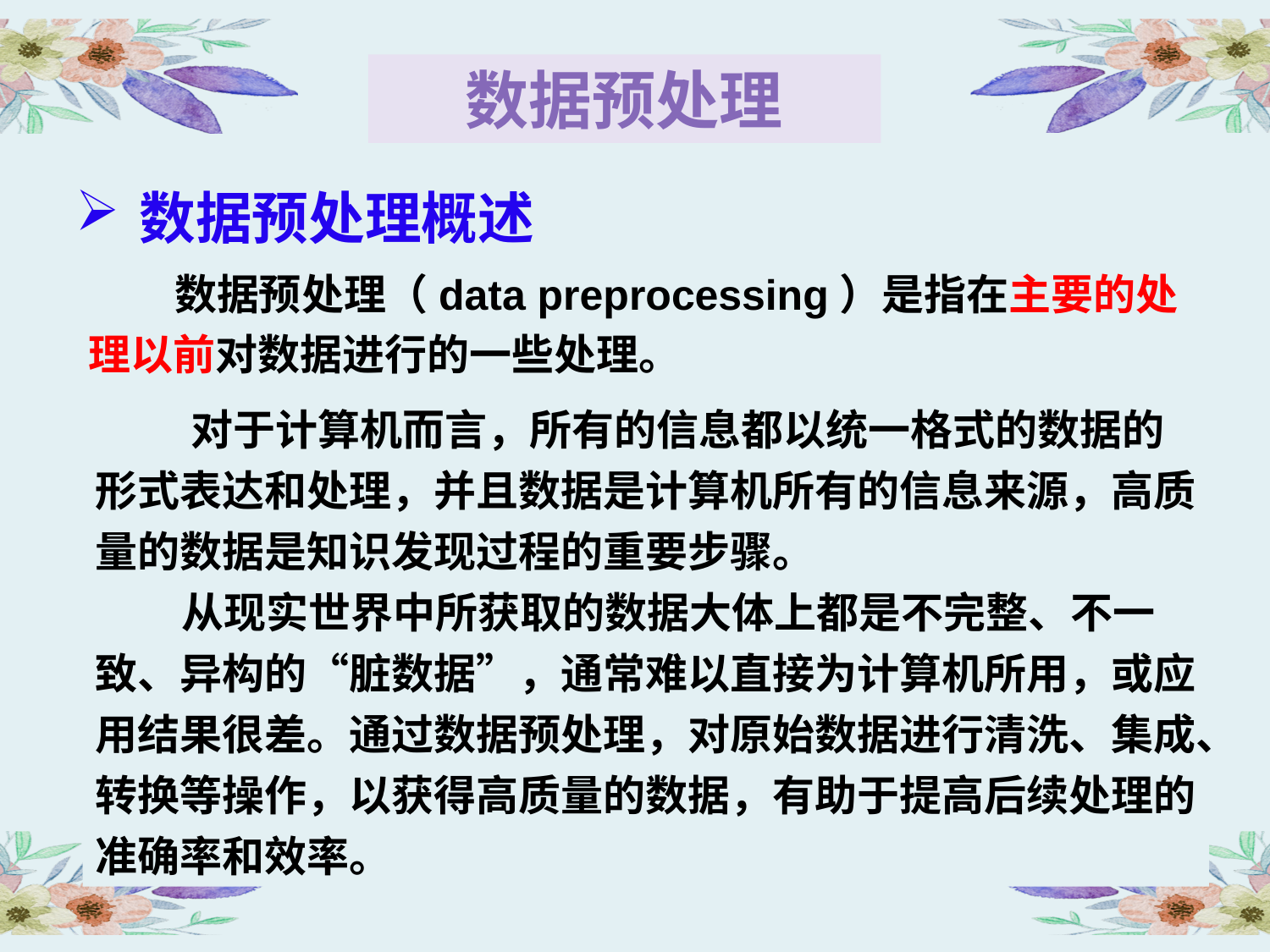

数据预处理
数据预处理概述
        数据预处理（data preprocessing）是指在主要的处理以前对数据进行的一些处理。
         对于计算机而言，所有的信息都以统一格式的数据的形式表达和处理，并且数据是计算机所有的信息来源，高质量的数据是知识发现过程的重要步骤。
        从现实世界中所获取的数据大体上都是不完整、不一致、异构的“脏数据”，通常难以直接为计算机所用，或应用结果很差。通过数据预处理，对原始数据进行清洗、集成、转换等操作，以获得高质量的数据，有助于提高后续处理的准确率和效率。